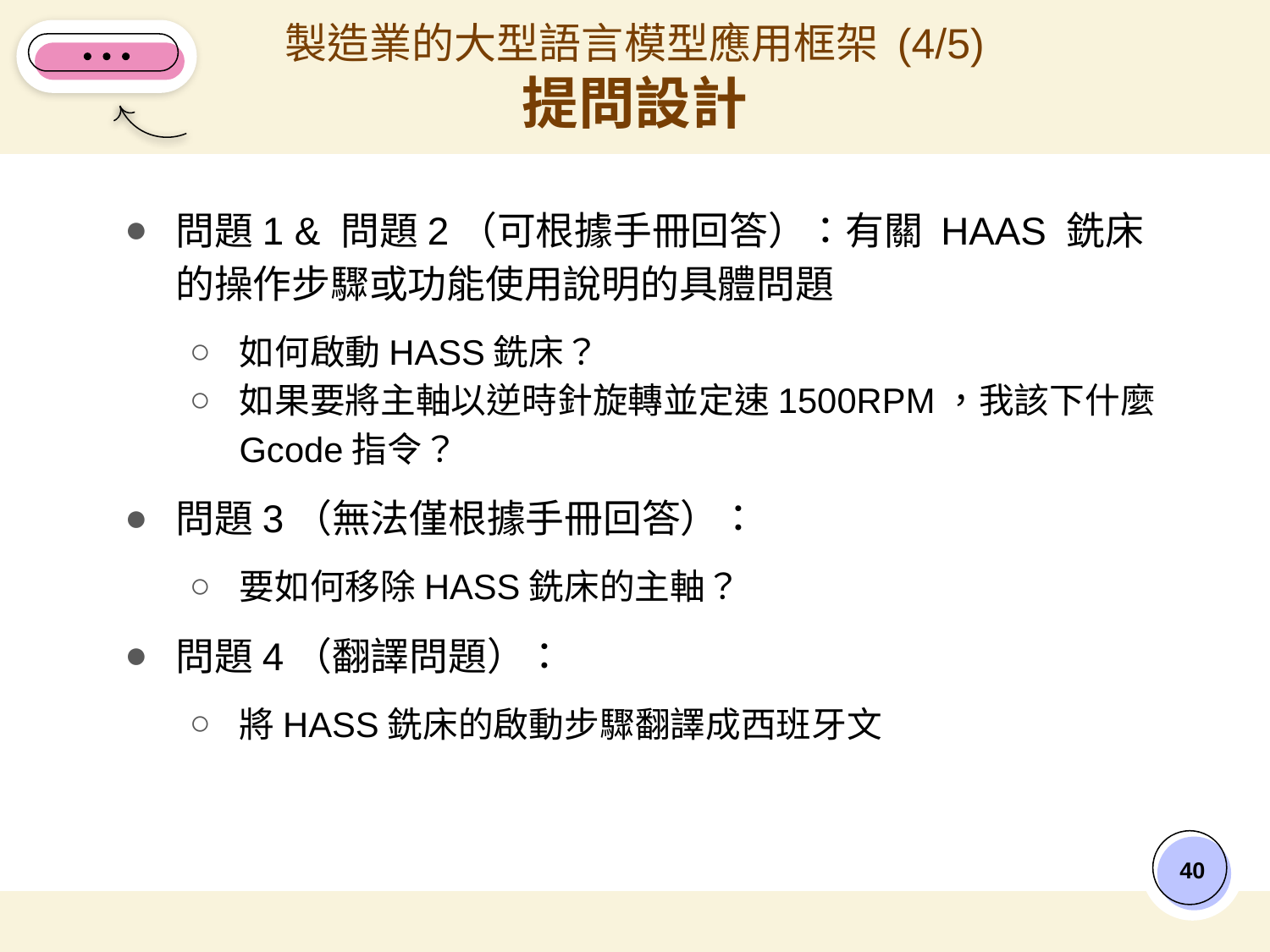

# 製造業的大型語言模型應用框架 (4/5)
提問設計
問題1 & 問題2（可根據手冊回答）：有關 HAAS 銑床的操作步驟或功能使用說明的具體問題
如何啟動HASS銑床？
如果要將主軸以逆時針旋轉並定速1500RPM，我該下什麼Gcode指令？
問題3（無法僅根據手冊回答）：
要如何移除HASS銑床的主軸？
問題4（翻譯問題）：
將HASS銑床的啟動步驟翻譯成西班牙文
40